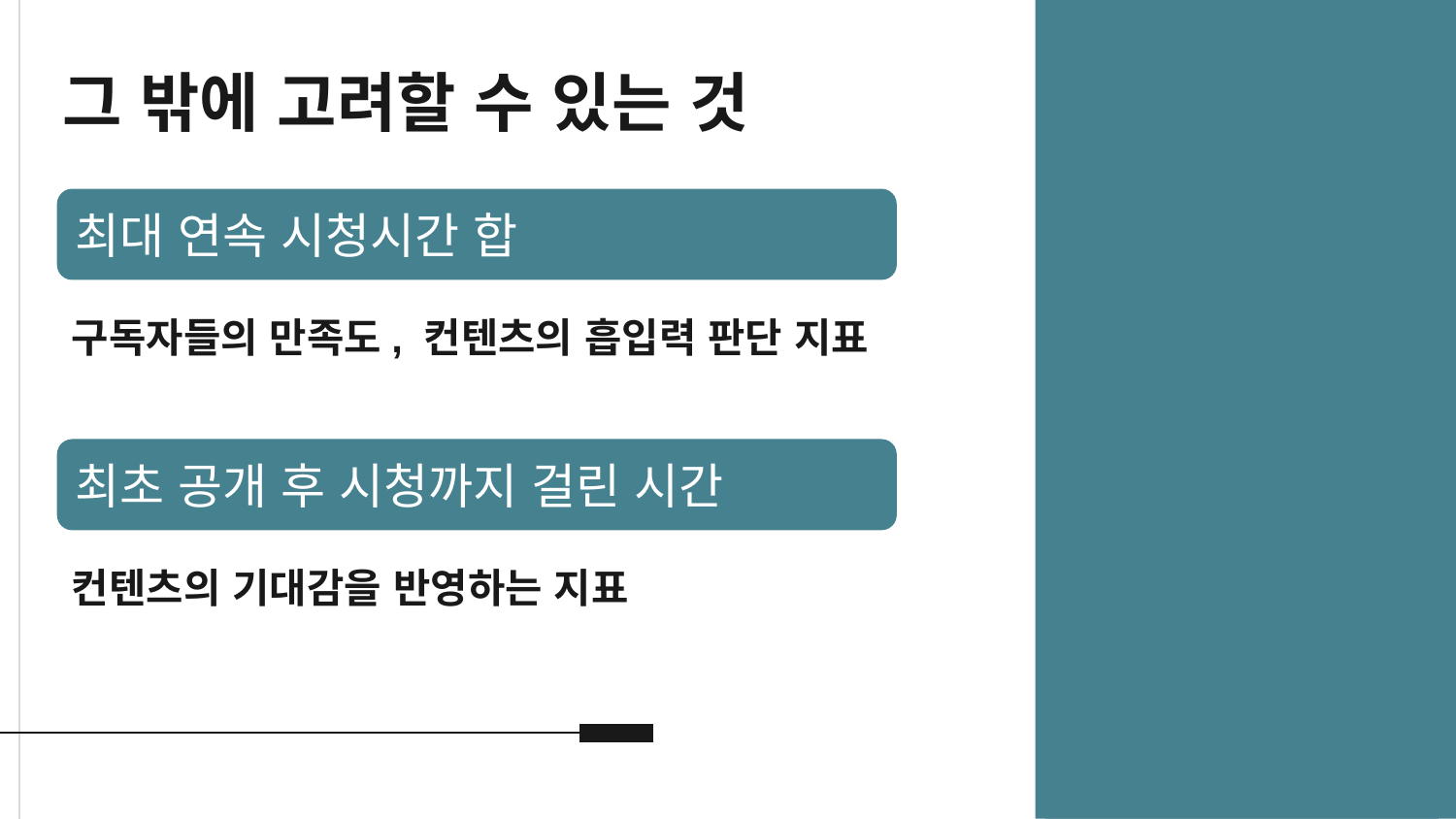

그 밖에 고려할 수 있는 것
최대 연속 시청시간 합
구독자들의 만족도, 컨텐츠의 흡입력 판단 지표
최초 공개 후 시청까지 걸린 시간
컨텐츠의 기대감을 반영하는 지표